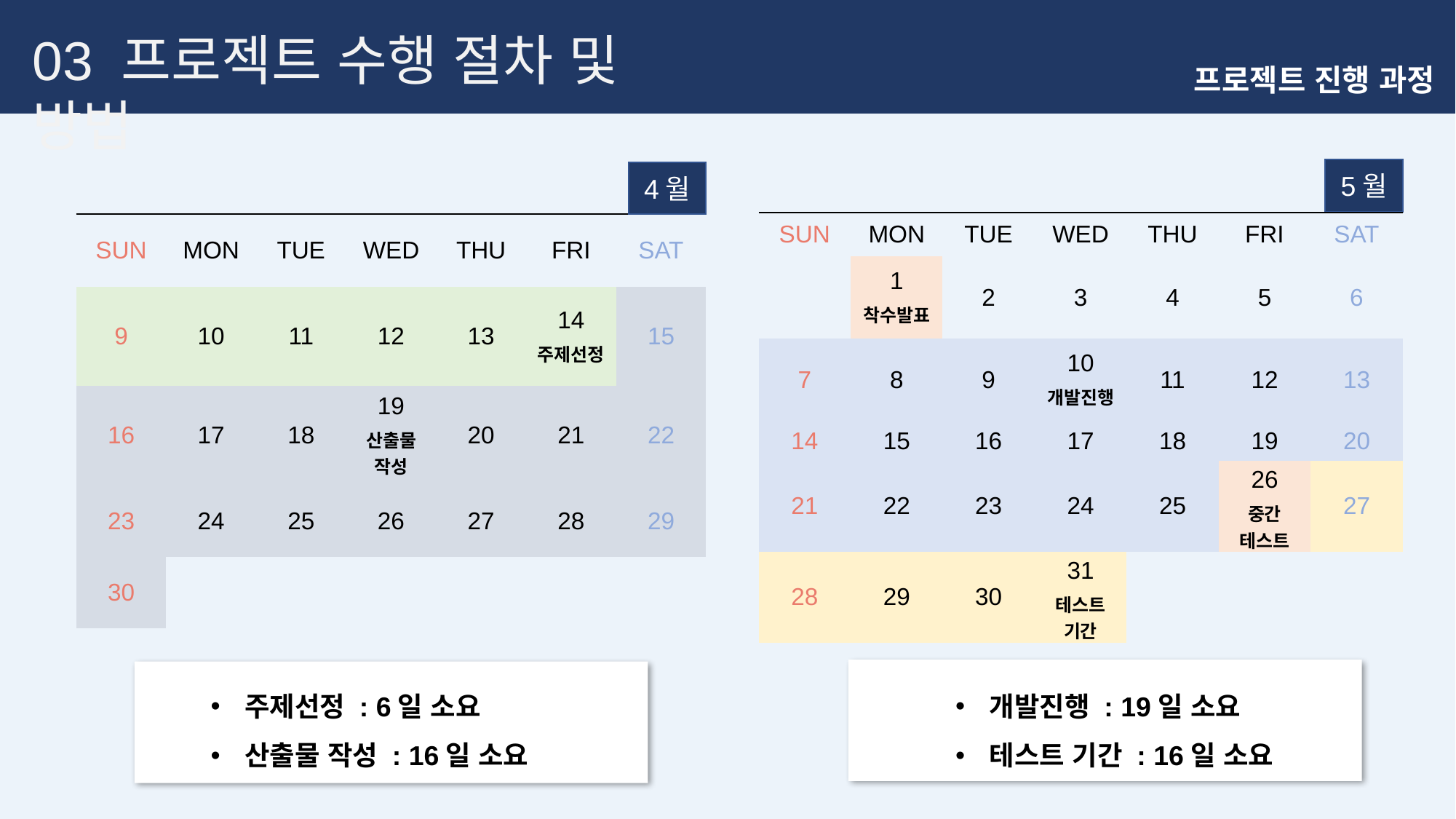

03 프로젝트 수행 절차 및 방법
프로젝트 진행 과정
5월
4월
| SUN | MON | TUE | WED | THU | FRI | SAT |
| --- | --- | --- | --- | --- | --- | --- |
|  | 1 착수발표 | 2 | 3 | 4 | 5 | 6 |
| 7 | 8 | 9 | 10 개발진행 | 11 | 12 | 13 |
| 14 | 15 | 16 | 17 | 18 | 19 | 20 |
| 21 | 22 | 23 | 24 | 25 | 26 중간 테스트 | 27 |
| 28 | 29 | 30 | 31 테스트 기간 |  |  |  |
| SUN | MON | TUE | WED | THU | FRI | SAT |
| --- | --- | --- | --- | --- | --- | --- |
| 9 | 10 | 11 | 12 | 13 | 14 주제선정 | 15 |
| 16 | 17 | 18 | 19 산출물 작성 | 20 | 21 | 22 |
| 23 | 24 | 25 | 26 | 27 | 28 | 29 |
| 30 |  |  |  |  |  |  |

주제선정 : 6일 소요
산출물 작성 : 16일 소요
개발진행 : 19일 소요
테스트 기간 : 16일 소요